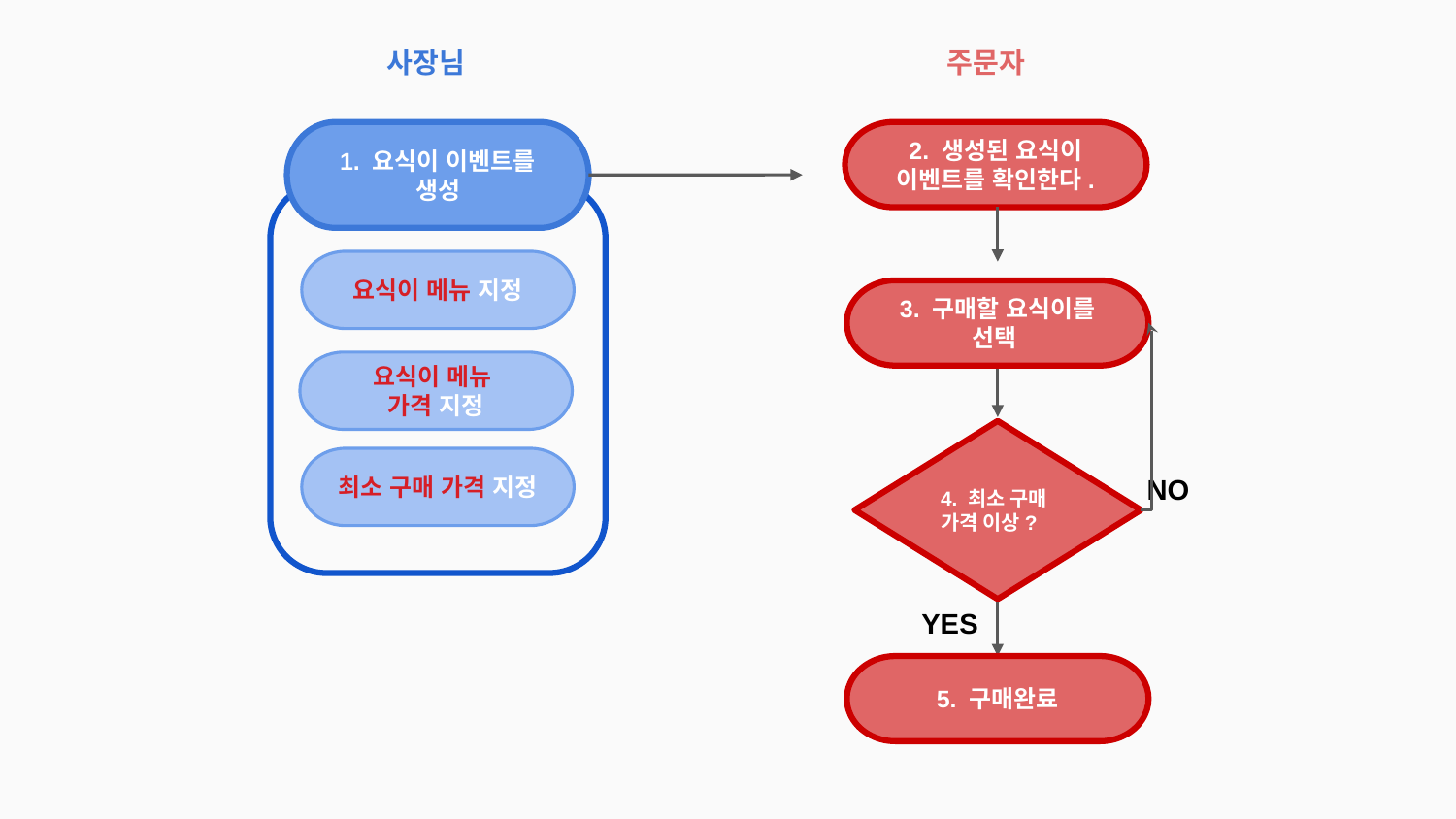

사장님
주문자
1. 요식이 이벤트를 생성
2. 생성된 요식이 이벤트를 확인한다.

요식이 메뉴 지정

3. 구매할 요식이를 선택
요식이 메뉴
가격 지정
4. 최소 구매 가격 이상?
최소 구매 가격 지정
NO
YES

5. 구매완료